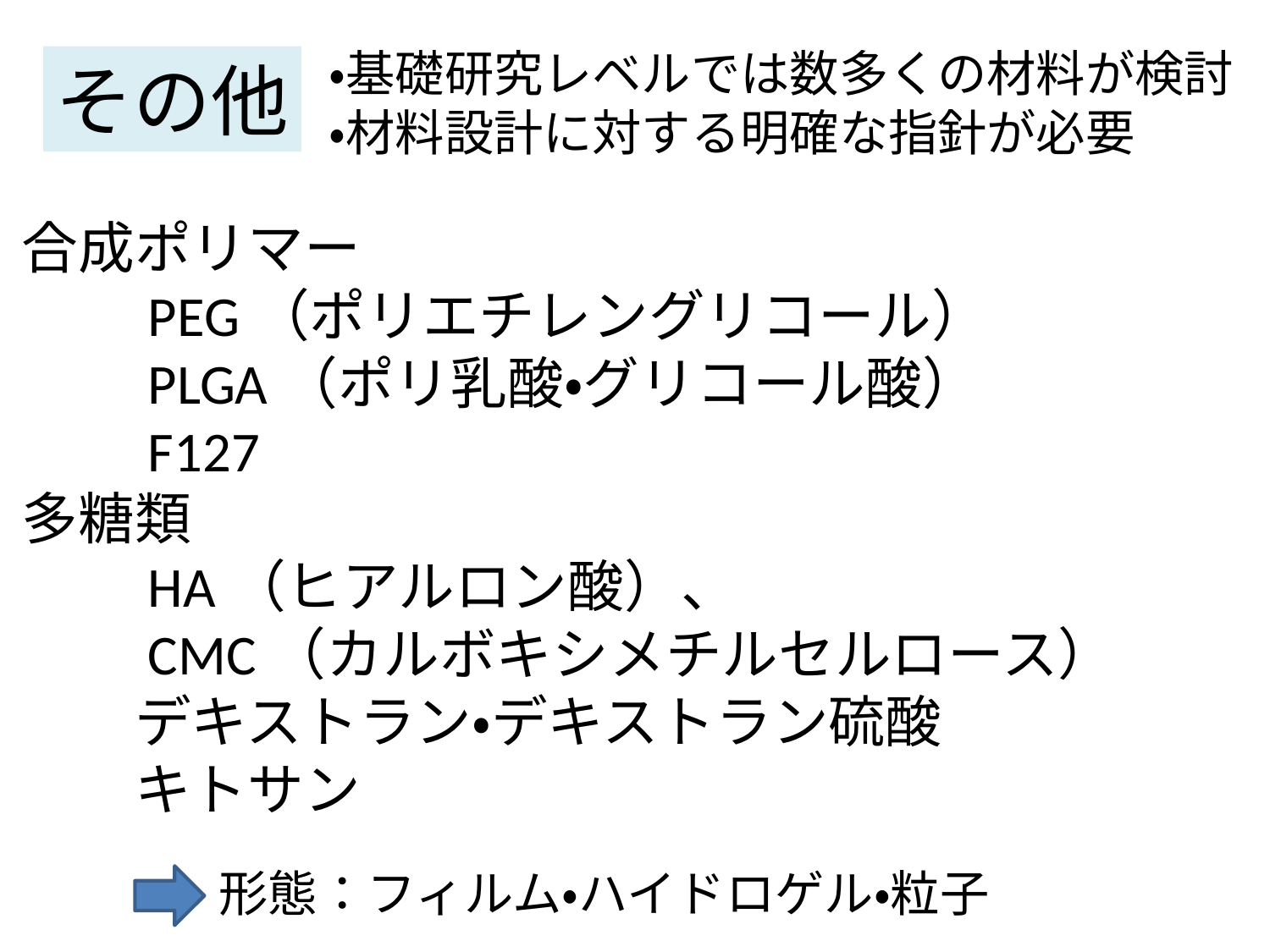

・基礎研究レベルでは数多くの材料が検討
・材料設計に対する明確な指針が必要
その他
合成ポリマー
　　PEG（ポリエチレングリコール）
　　PLGA（ポリ乳酸・グリコール酸）
　　F127
多糖類
　　HA（ヒアルロン酸）、
　　CMC（カルボキシメチルセルロース）
　　デキストラン・デキストラン硫酸
　　キトサン
形態：フィルム・ハイドロゲル・粒子